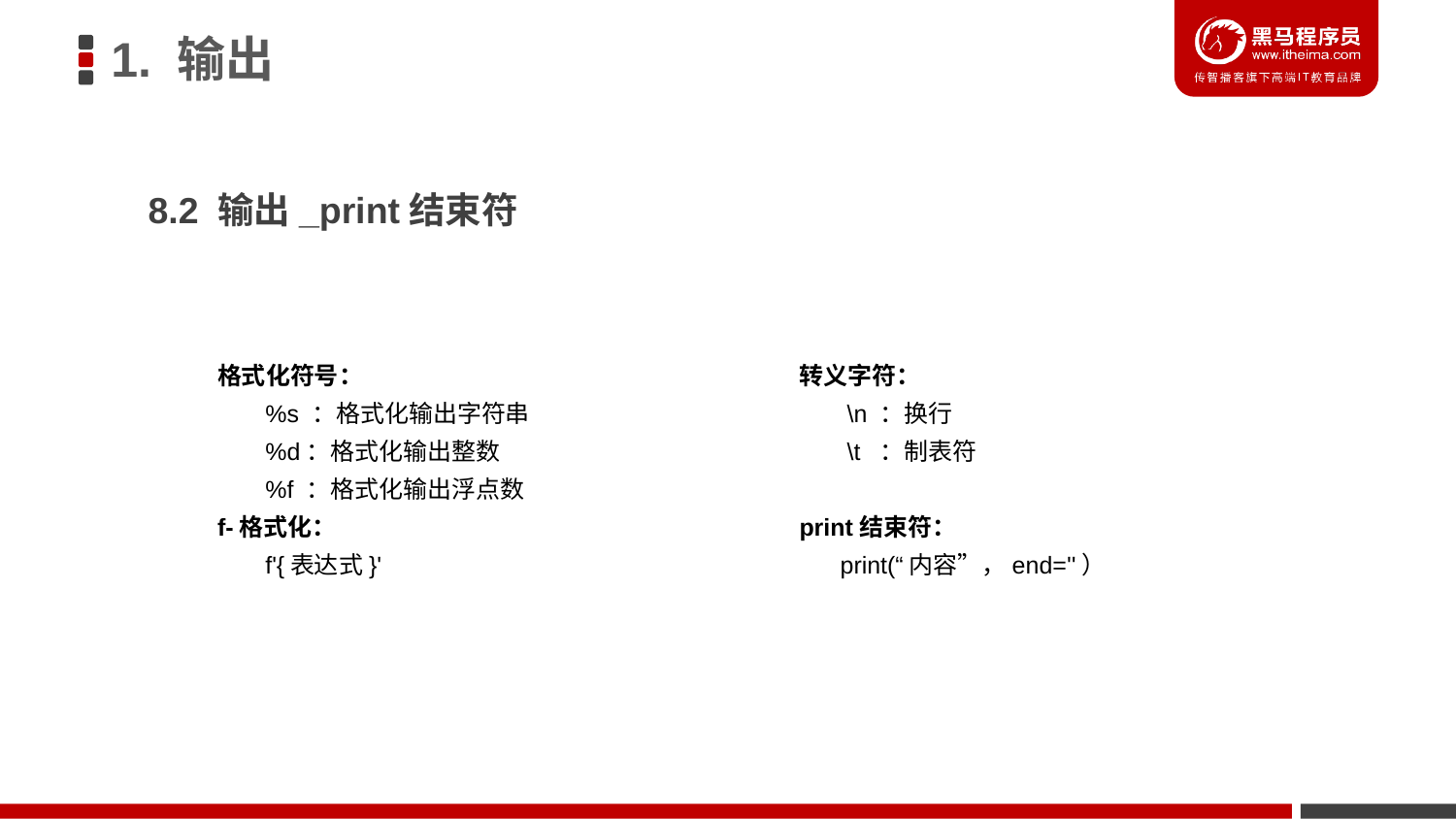

1. 输出
8.2 输出_print结束符
格式化符号：
       %s ：格式化输出字符串
       %d：格式化输出整数
       %f ：格式化输出浮点数
f-格式化：
       f'{表达式}'
转义字符：
       \n ：换行
       \t  ：制表符

print结束符：
      print(“内容”，end=''）